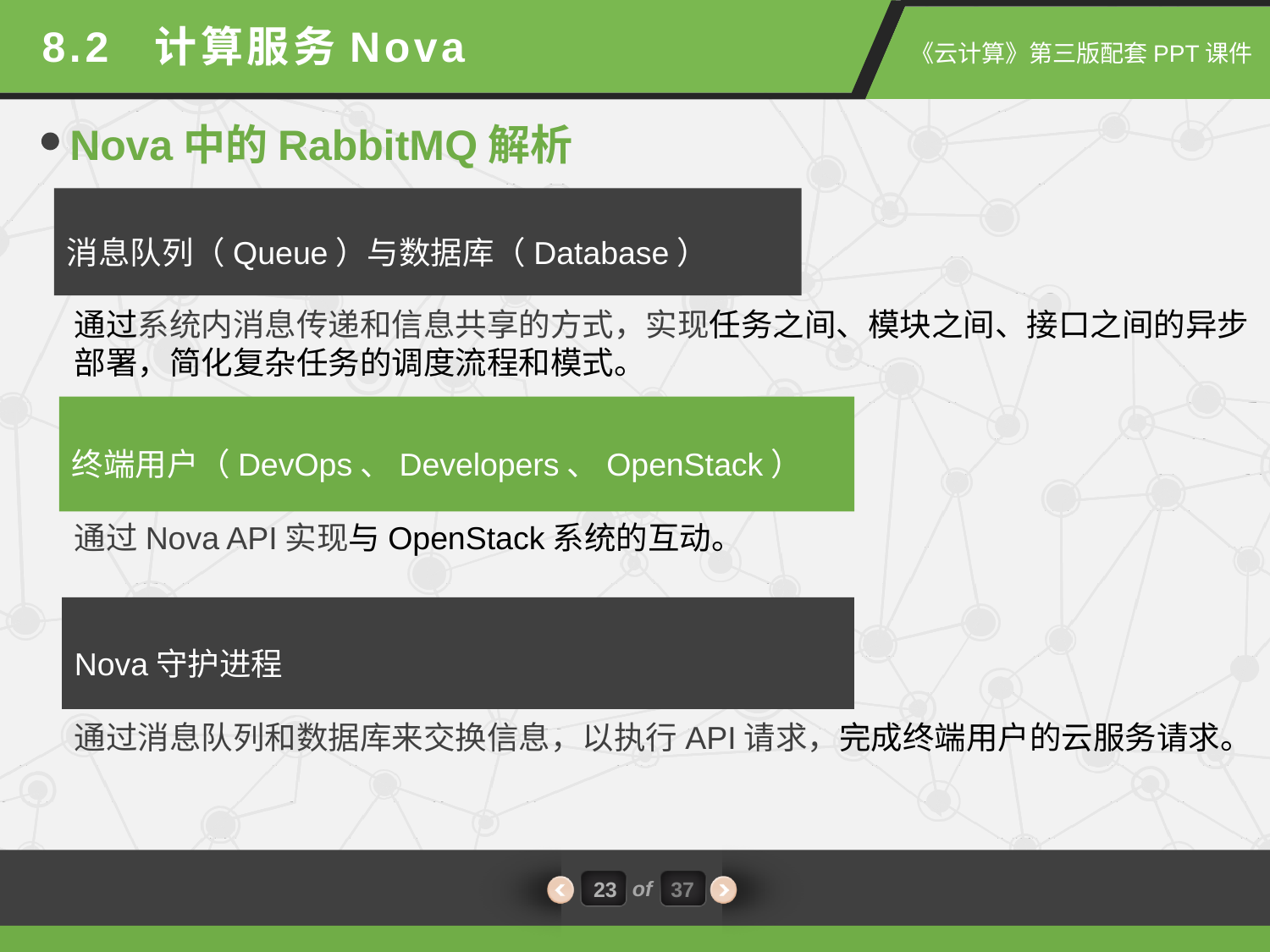

8.2  计算服务Nova
Nova中的RabbitMQ解析

消息队列（Queue）与数据库（Database）
通过系统内消息传递和信息共享的方式，实现任务之间、模块之间、接口之间的异步部署，简化复杂任务的调度流程和模式。
终端用户（DevOps、Developers、OpenStack）
通过Nova API实现与OpenStack系统的互动。
Nova守护进程
通过消息队列和数据库来交换信息，以执行API请求，完成终端用户的云服务请求。
23